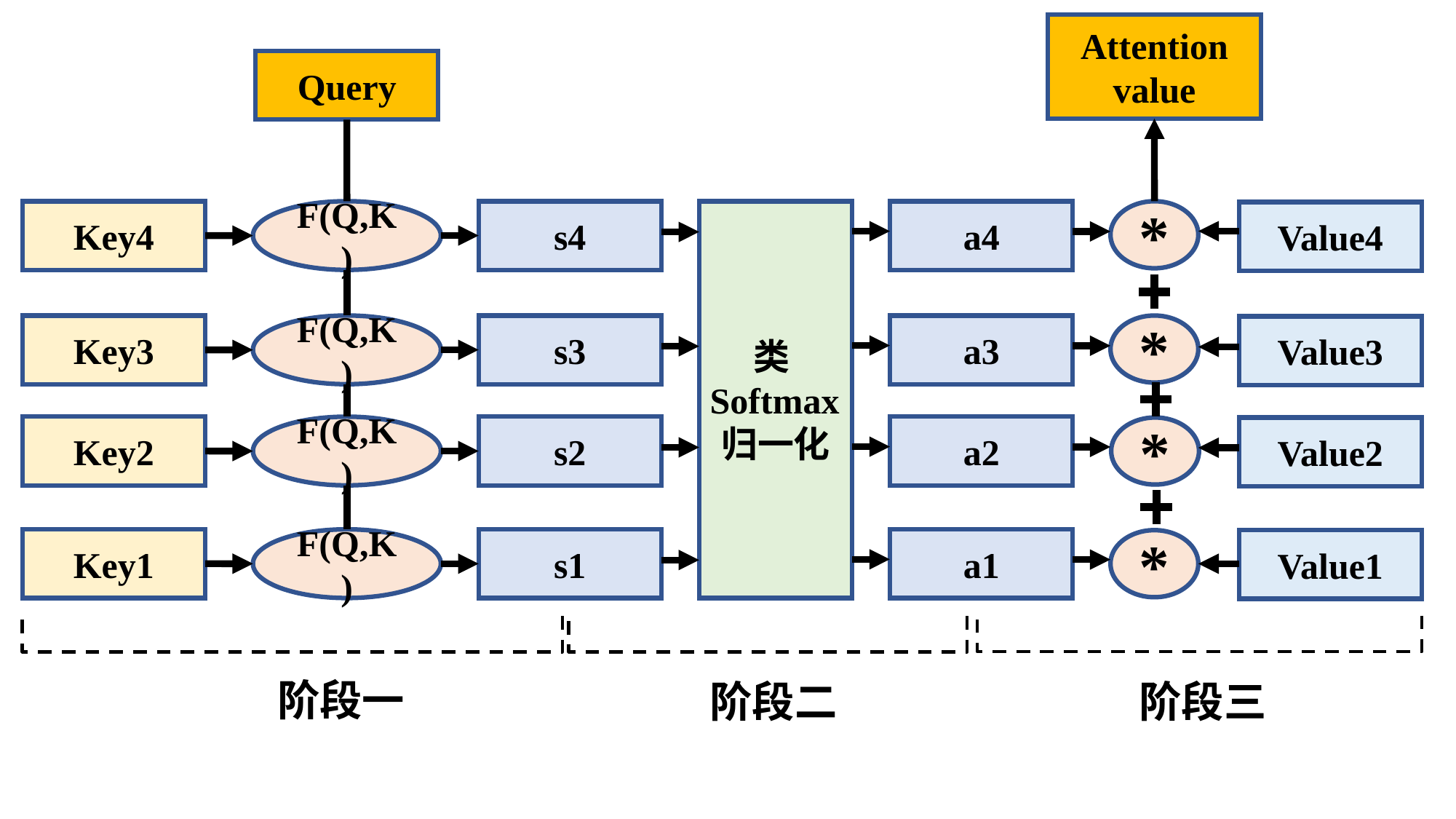

Attention value
Query
Key4
F(Q,K)
s4
类Softmax归一化
a4
*
Value4

Key3
F(Q,K)
s3
a3
*
Value3

Key2
F(Q,K)
s2
a2
*
Value2

Key1
F(Q,K)
s1
a1
*
Value1
阶段一
阶段二
阶段三